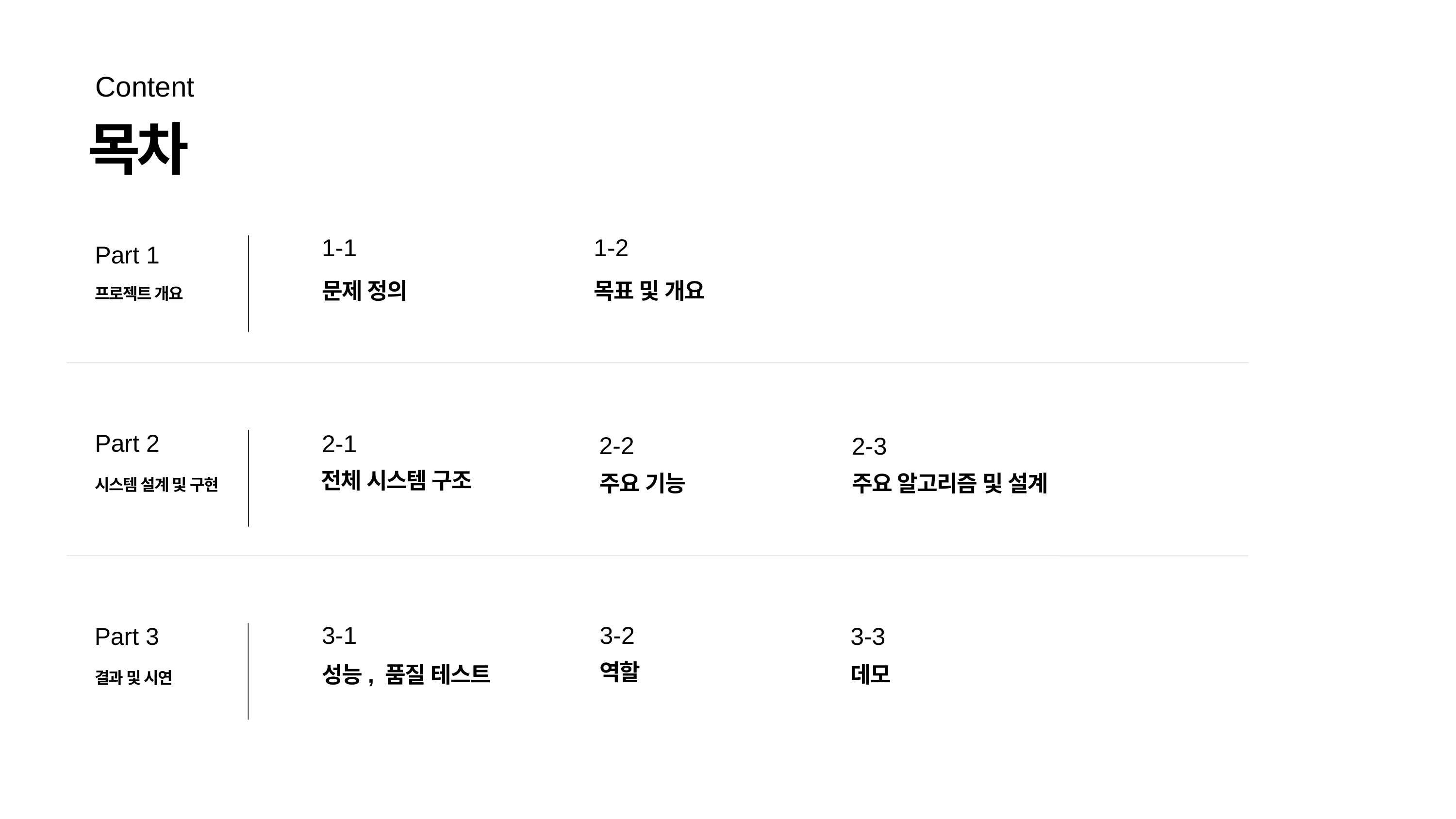

Content
목차
1-2
1-1
Part 1

프로젝트 개요
목표 및 개요
문제 정의

Part 2
2-1
2-2
2-3

전체 시스템 구조
시스템 설계 및 구현
주요 알고리즘 및 설계
주요 기능

3-1
3-2
Part 3
3-3

역할
결과 및 시연
성능, 품질 테스트
데모